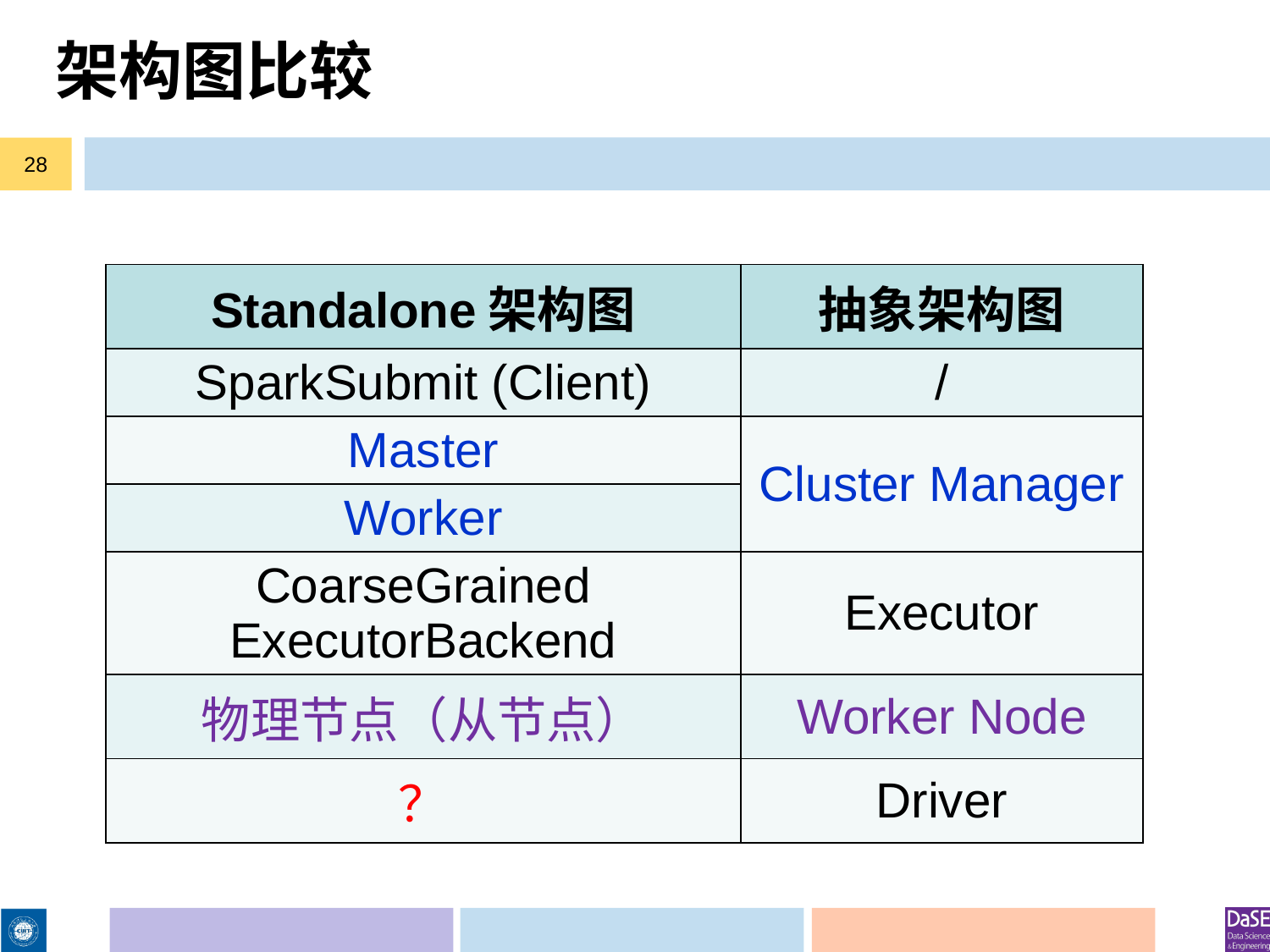

# 架构图比较
28
| Standalone架构图 | 抽象架构图 |
| --- | --- |
| SparkSubmit (Client) | / |
| Master | Cluster Manager |
| Worker |  |
| CoarseGrained ExecutorBackend | Executor |
| 物理节点（从节点） | Worker Node |
| ？ | Driver |